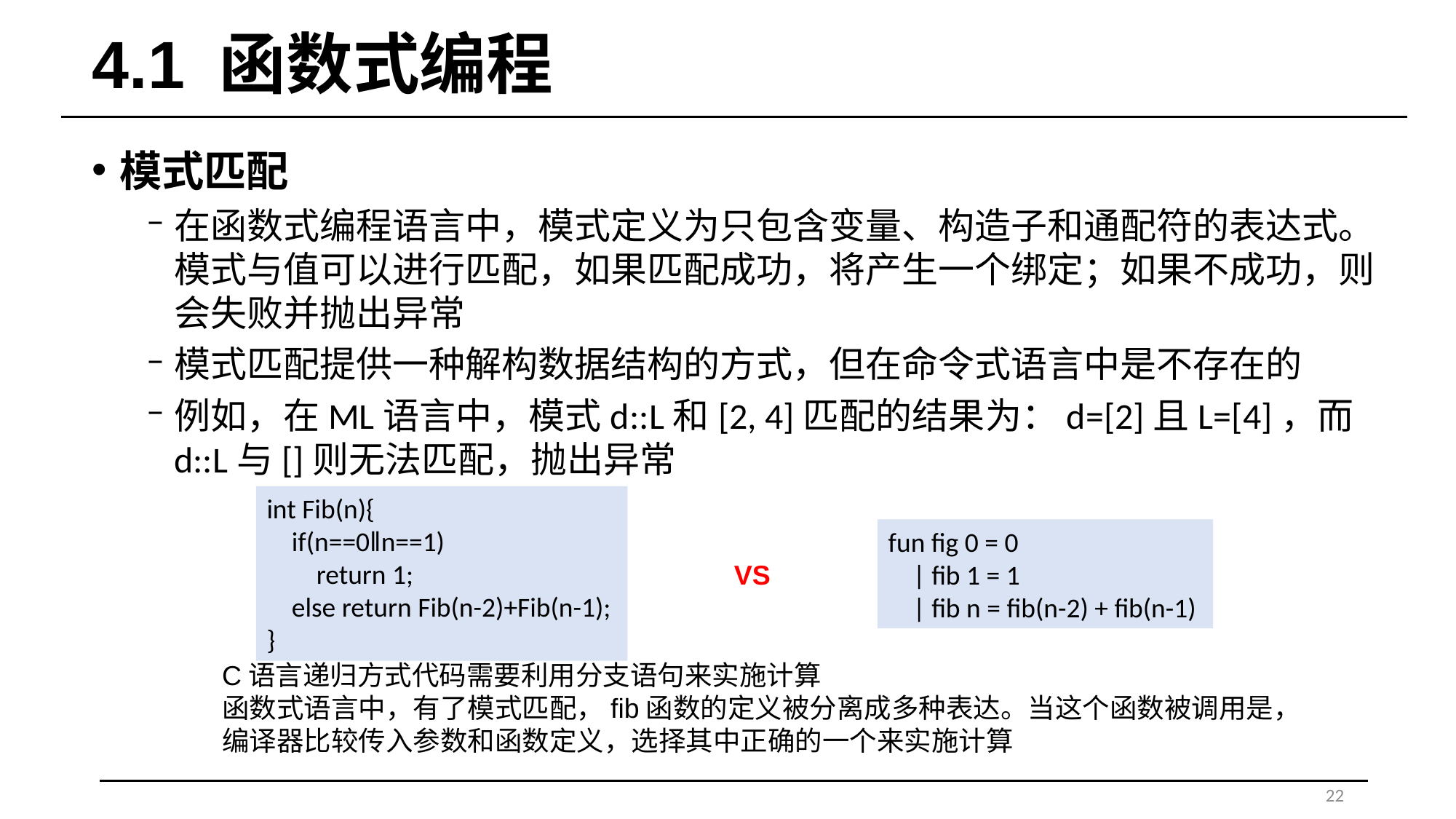

# 4.1 函数式编程
模式匹配
在函数式编程语言中，模式定义为只包含变量、构造子和通配符的表达式。模式与值可以进行匹配，如果匹配成功，将产生一个绑定；如果不成功，则会失败并抛出异常
模式匹配提供一种解构数据结构的方式，但在命令式语言中是不存在的
例如，在ML语言中，模式d::L和[2, 4]匹配的结果为：d=[2]且L=[4]，而d::L与[]则无法匹配，抛出异常
int Fib(n){
    if(n==0‖n==1)
        return 1;
    else return Fib(n-2)+Fib(n-1);
}
fun fig 0 = 0
    | fib 1 = 1
    | fib n = fib(n-2) + fib(n-1)
VS
C语言递归方式代码需要利用分支语句来实施计算
函数式语言中，有了模式匹配，fib函数的定义被分离成多种表达。当这个函数被调用是，编译器比较传入参数和函数定义，选择其中正确的一个来实施计算
22